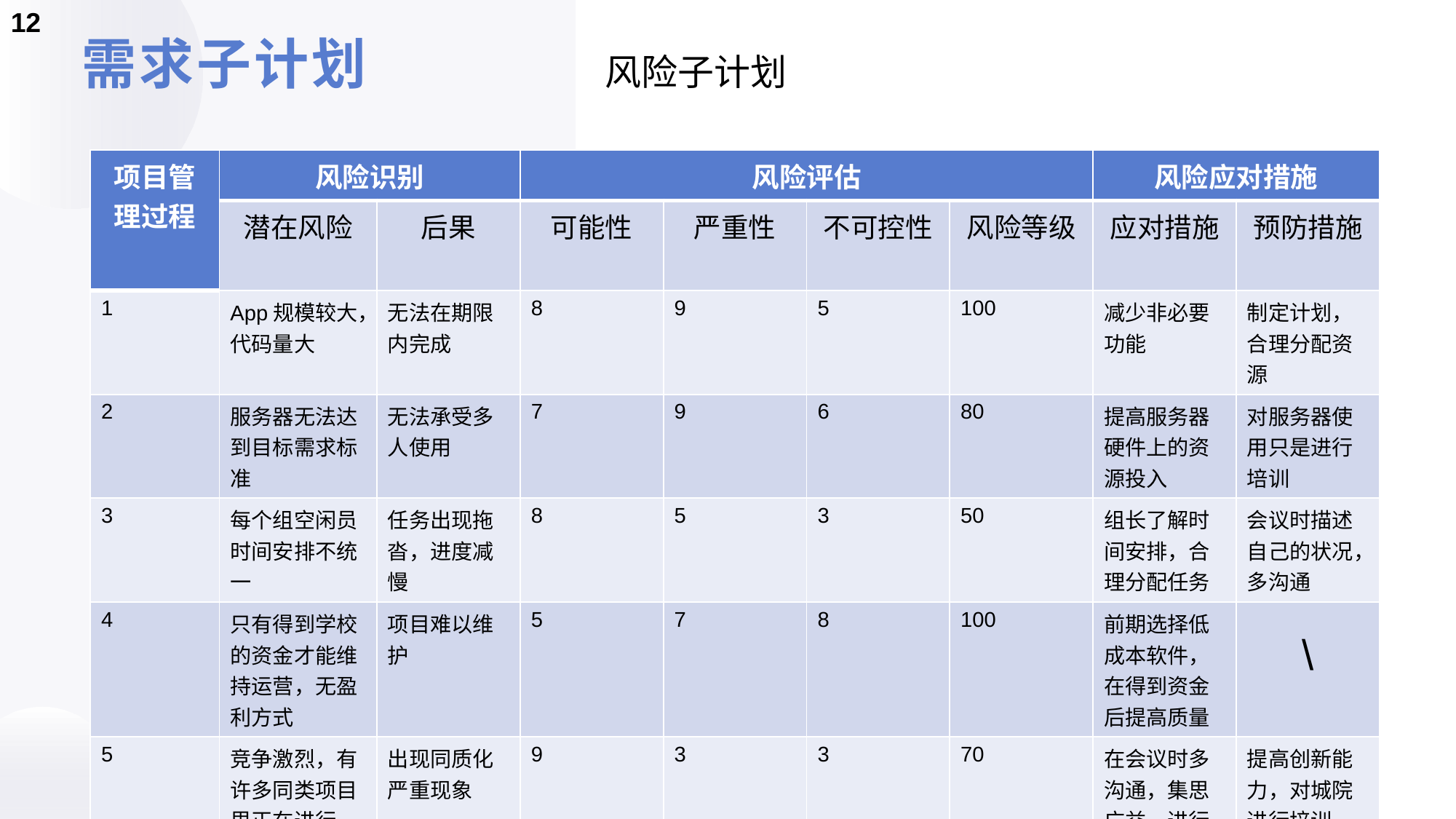

12
# 需求子计划
风险子计划
| 项目管理过程 | 风险识别 |  | 风险评估 |  |  |  | 风险应对措施 |  |
| --- | --- | --- | --- | --- | --- | --- | --- | --- |
|  | 潜在风险 | 后果 | 可能性 | 严重性 | 不可控性 | 风险等级 | 应对措施 | 预防措施 |
| 1 | App规模较大，代码量大 | 无法在期限内完成 | 8 | 9 | 5 | 100 | 减少非必要功能 | 制定计划，合理分配资源 |
| 2 | 服务器无法达到目标需求标准 | 无法承受多人使用 | 7 | 9 | 6 | 80 | 提高服务器硬件上的资源投入 | 对服务器使用只是进行培训 |
| 3 | 每个组空闲员时间安排不统一 | 任务出现拖沓，进度减慢 | 8 | 5 | 3 | 50 | 组长了解时间安排，合理分配任务 | 会议时描述自己的状况，多沟通 |
| 4 | 只有得到学校的资金才能维持运营，无盈利方式 | 项目难以维护 | 5 | 7 | 8 | 100 | 前期选择低成本软件，在得到资金后提高质量 | \ |
| 5 | 竞争激烈，有许多同类项目里正在进行 | 出现同质化严重现象 | 9 | 3 | 3 | 70 | 在会议时多沟通，集思广益，进行创新 | 提高创新能力，对城院进行培训 |